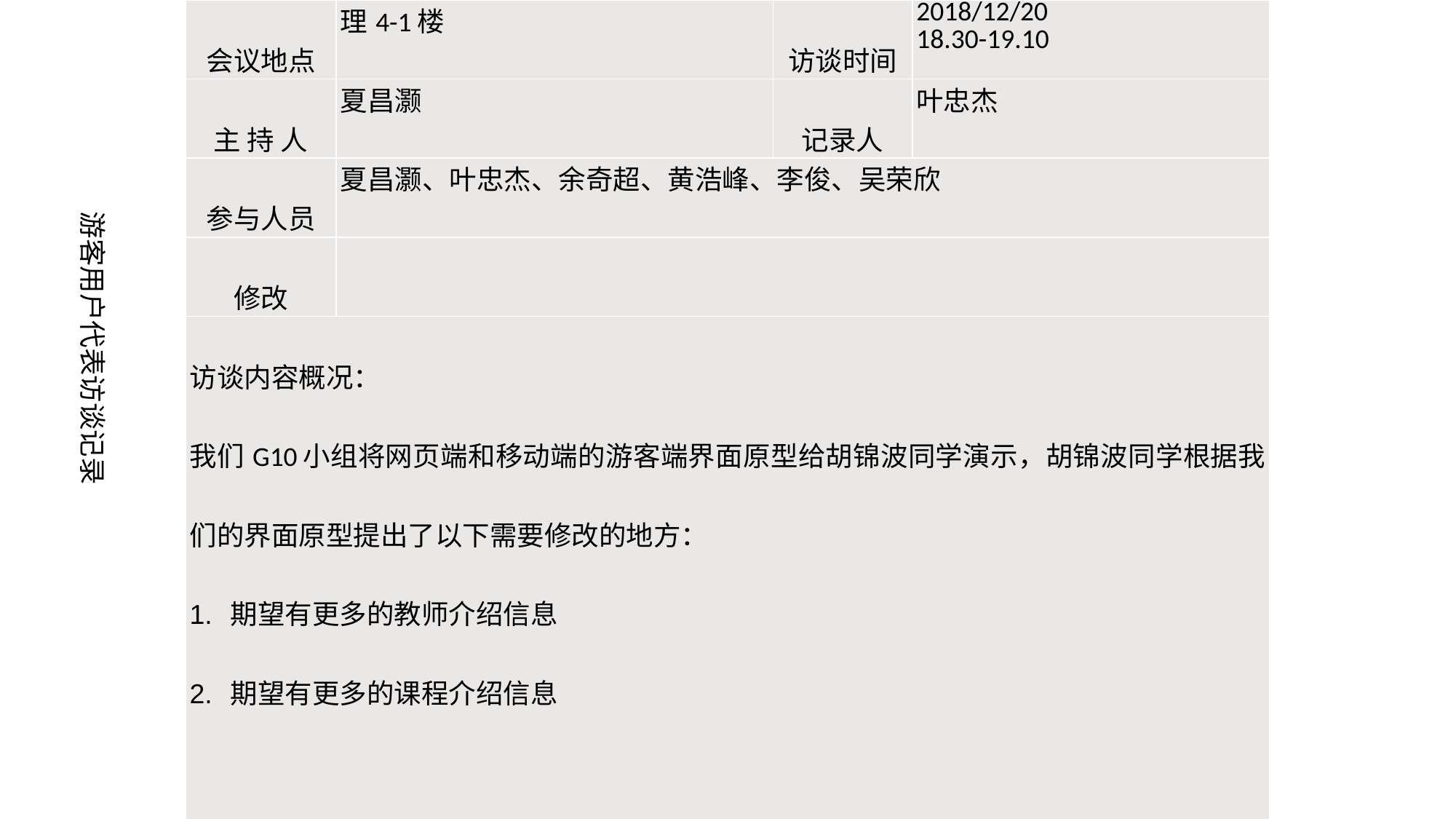

| 会议地点 | 理4-1楼 | 访谈时间 | 2018/12/20 18.30-19.10 |
| --- | --- | --- | --- |
| 主 持 人 | 夏昌灏 | 记录人 | 叶忠杰 |
| 参与人员 | 夏昌灏、叶忠杰、余奇超、黄浩峰、李俊、吴荣欣 |  |  |
| 修改 |  |  |  |
| 访谈内容概况： 我们G10小组将网页端和移动端的游客端界面原型给胡锦波同学演示，胡锦波同学根据我们的界面原型提出了以下需要修改的地方： 期望有更多的教师介绍信息 期望有更多的课程介绍信息 |  |  |  |
游客用户代表访谈记录